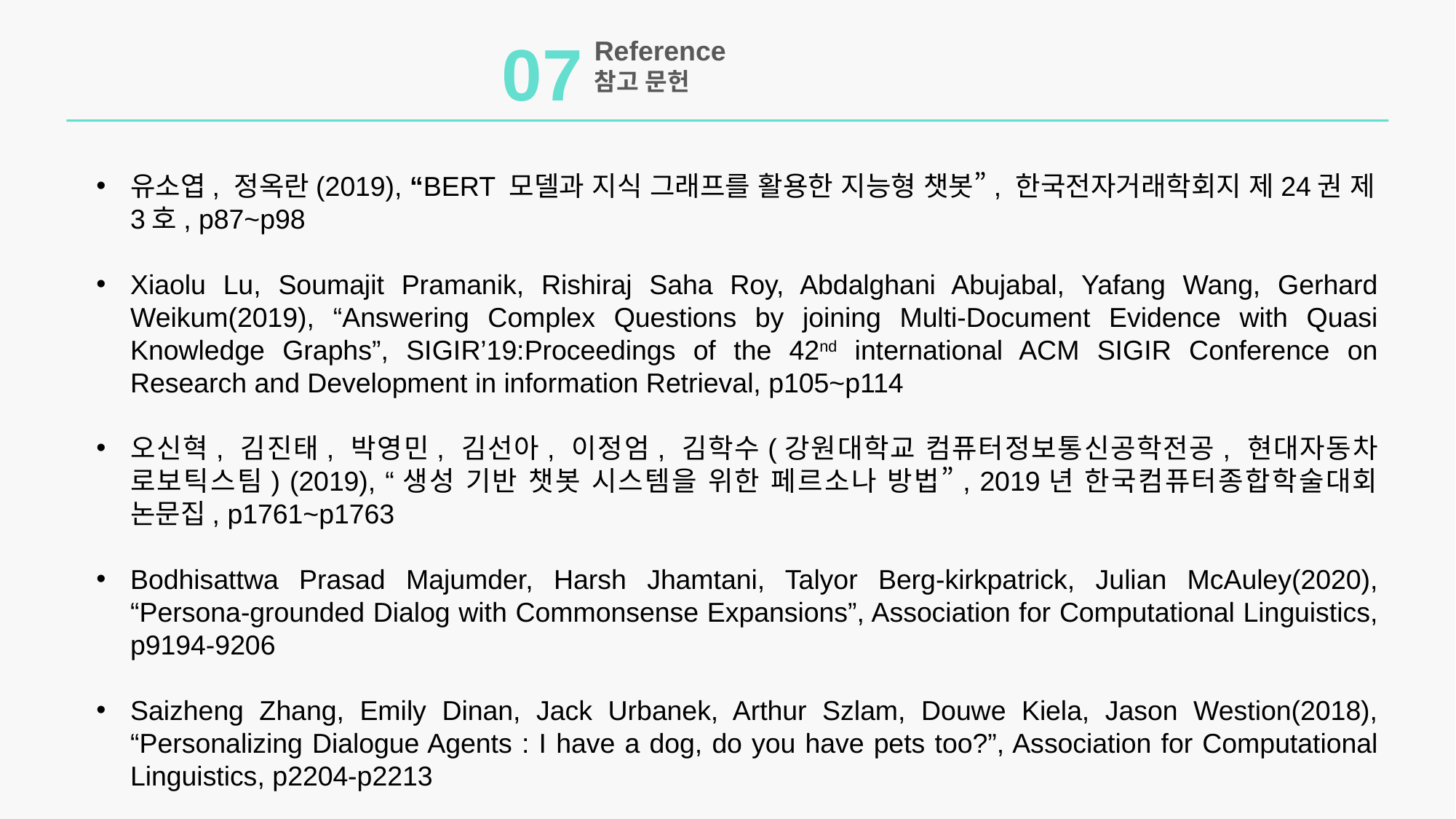

07
Reference
참고 문헌

유소엽, 정옥란(2019), “BERT 모델과 지식 그래프를 활용한 지능형 챗봇”, 한국전자거래학회지 제24권 제3호, p87~p98

Xiaolu Lu, Soumajit Pramanik, Rishiraj Saha Roy, Abdalghani Abujabal, Yafang Wang, Gerhard Weikum(2019), “Answering Complex Questions by joining Multi-Document Evidence with Quasi Knowledge Graphs”, SIGIR’19:Proceedings of the 42nd international ACM SIGIR Conference on Research and Development in information Retrieval, p105~p114

오신혁, 김진태, 박영민, 김선아, 이정엄, 김학수(강원대학교 컴퓨터정보통신공학전공, 현대자동차 로보틱스팀) (2019), “생성 기반 챗봇 시스템을 위한 페르소나 방법”, 2019년 한국컴퓨터종합학술대회 논문집, p1761~p1763

Bodhisattwa Prasad Majumder, Harsh Jhamtani, Talyor Berg-kirkpatrick, Julian McAuley(2020), “Persona-grounded Dialog with Commonsense Expansions”, Association for Computational Linguistics, p9194-9206

Saizheng Zhang, Emily Dinan, Jack Urbanek, Arthur Szlam, Douwe Kiela, Jason Westion(2018), “Personalizing Dialogue Agents : I have a dog, do you have pets too?”, Association for Computational Linguistics, p2204-p2213